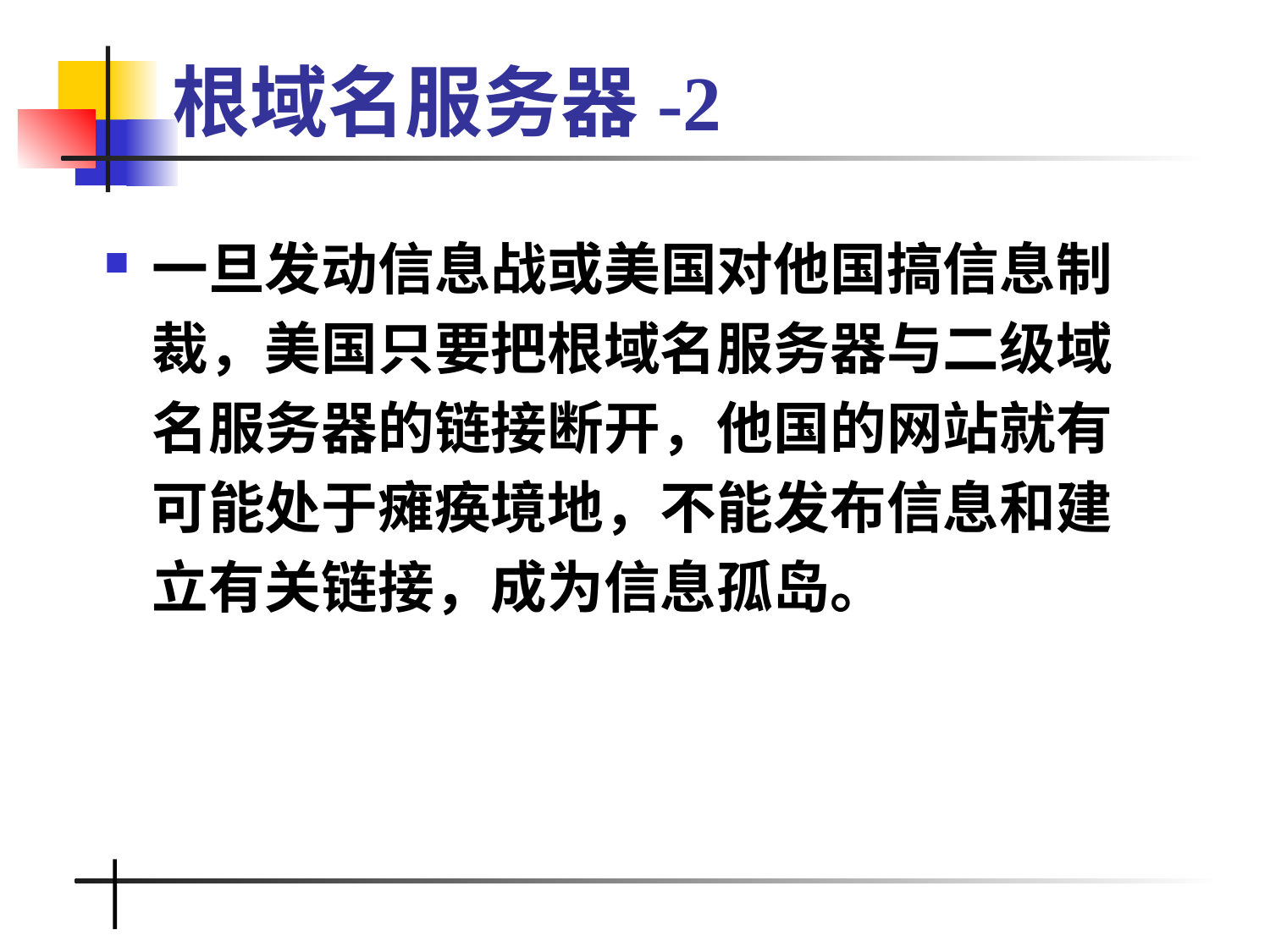

# 根域名服务器-2
一旦发动信息战或美国对他国搞信息制裁，美国只要把根域名服务器与二级域名服务器的链接断开，他国的网站就有可能处于瘫痪境地，不能发布信息和建立有关链接，成为信息孤岛。